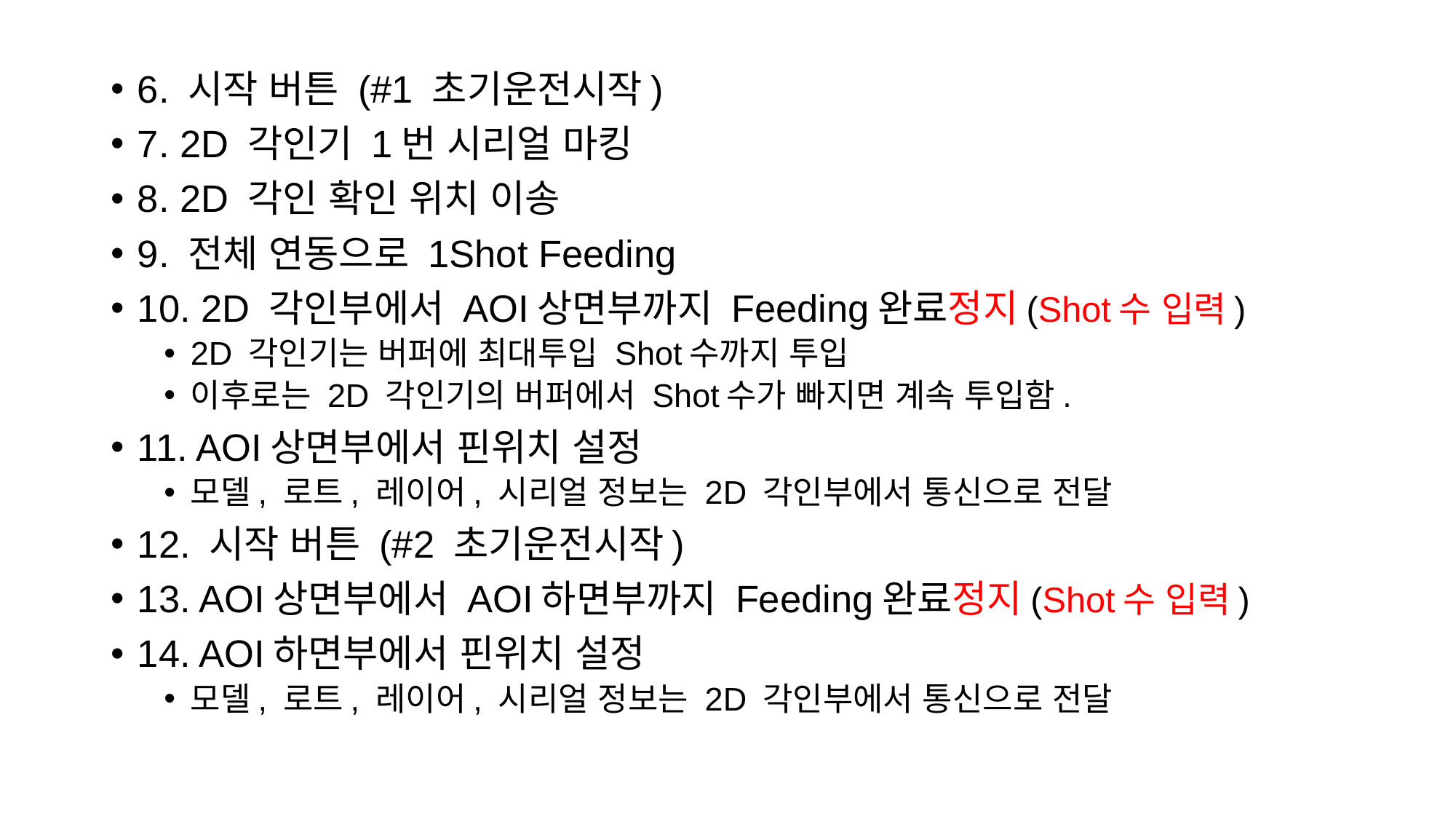

6. 시작 버튼 (#1 초기운전시작)
7. 2D 각인기 1번 시리얼 마킹
8. 2D 각인 확인 위치 이송
9. 전체 연동으로 1Shot Feeding
10. 2D 각인부에서 AOI상면부까지 Feeding완료정지(Shot수 입력)
2D 각인기는 버퍼에 최대투입 Shot수까지 투입
이후로는 2D 각인기의 버퍼에서 Shot수가 빠지면 계속 투입함.
11. AOI상면부에서 핀위치 설정
모델, 로트, 레이어, 시리얼 정보는 2D 각인부에서 통신으로 전달
12. 시작 버튼 (#2 초기운전시작)
13. AOI상면부에서 AOI하면부까지 Feeding완료정지(Shot수 입력)
14. AOI하면부에서 핀위치 설정
모델, 로트, 레이어, 시리얼 정보는 2D 각인부에서 통신으로 전달